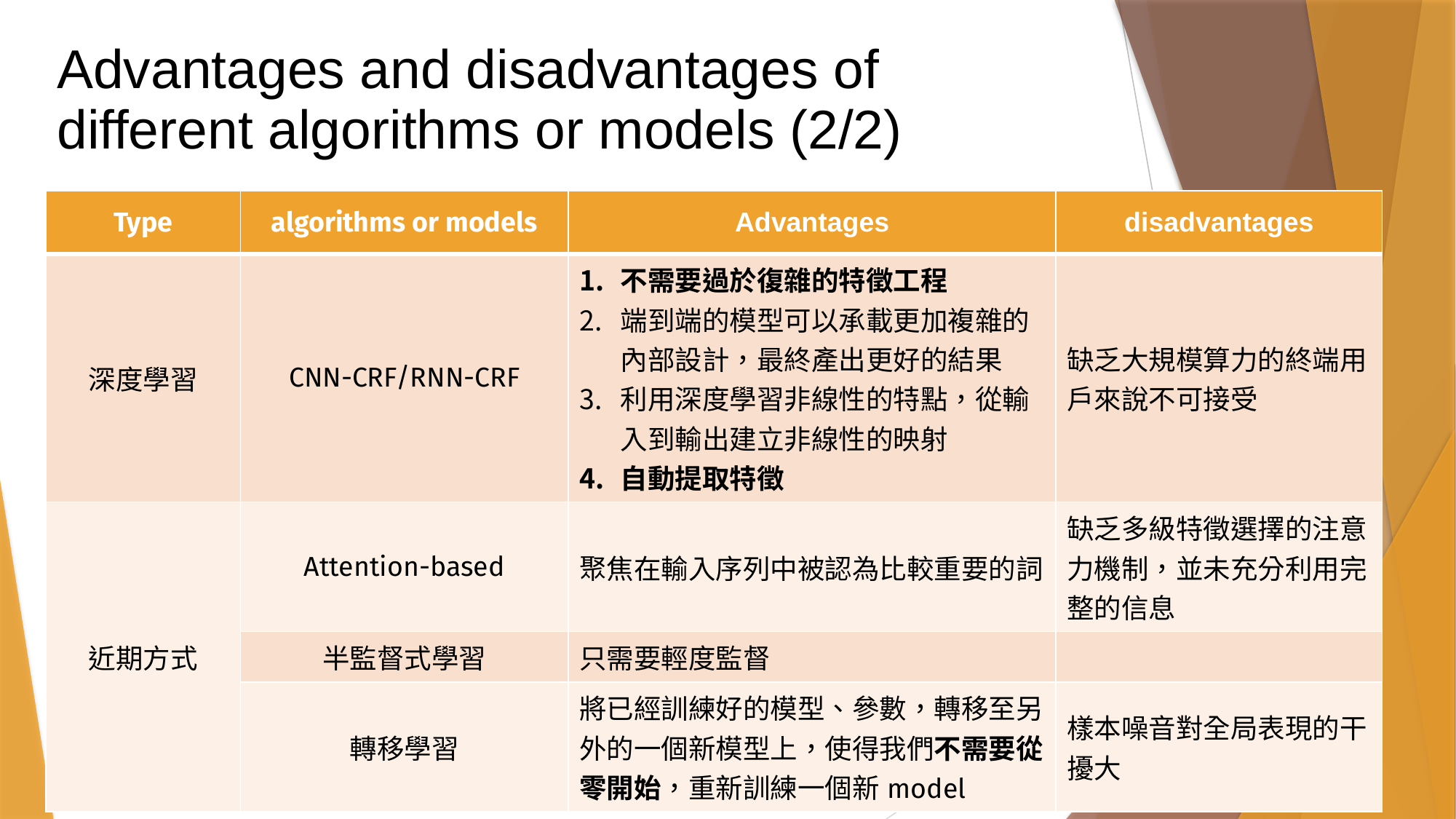

# Advantages and disadvantages of different algorithms or models (2/2)
| Type | algorithms or models | Advantages | disadvantages |
| --- | --- | --- | --- |
| 深度學習 | CNN-CRF/RNN-CRF | 不需要過於復雜的特徵工程 端到端的模型可以承載更加複雜的內部設計，最終產出更好的結果 利用深度學習非線性的特點，從輸入到輸出建立非線性的映射 自動提取特徵 | 缺乏大規模算力的終端用戶來說不可接受 |
| 近期方式 | Attention-based | 聚焦在輸入序列中被認為比較重要的詞 | 缺乏多級特徵選擇的注意力機制，並未充分利用完整的信息 |
|  | 半監督式學習 | 只需要輕度監督 |  |
|  | 轉移學習 | 將已經訓練好的模型、參數，轉移至另外的一個新模型上，使得我們不需要從零開始，重新訓練一個新model | 樣本噪音對全局表現的干擾大 |